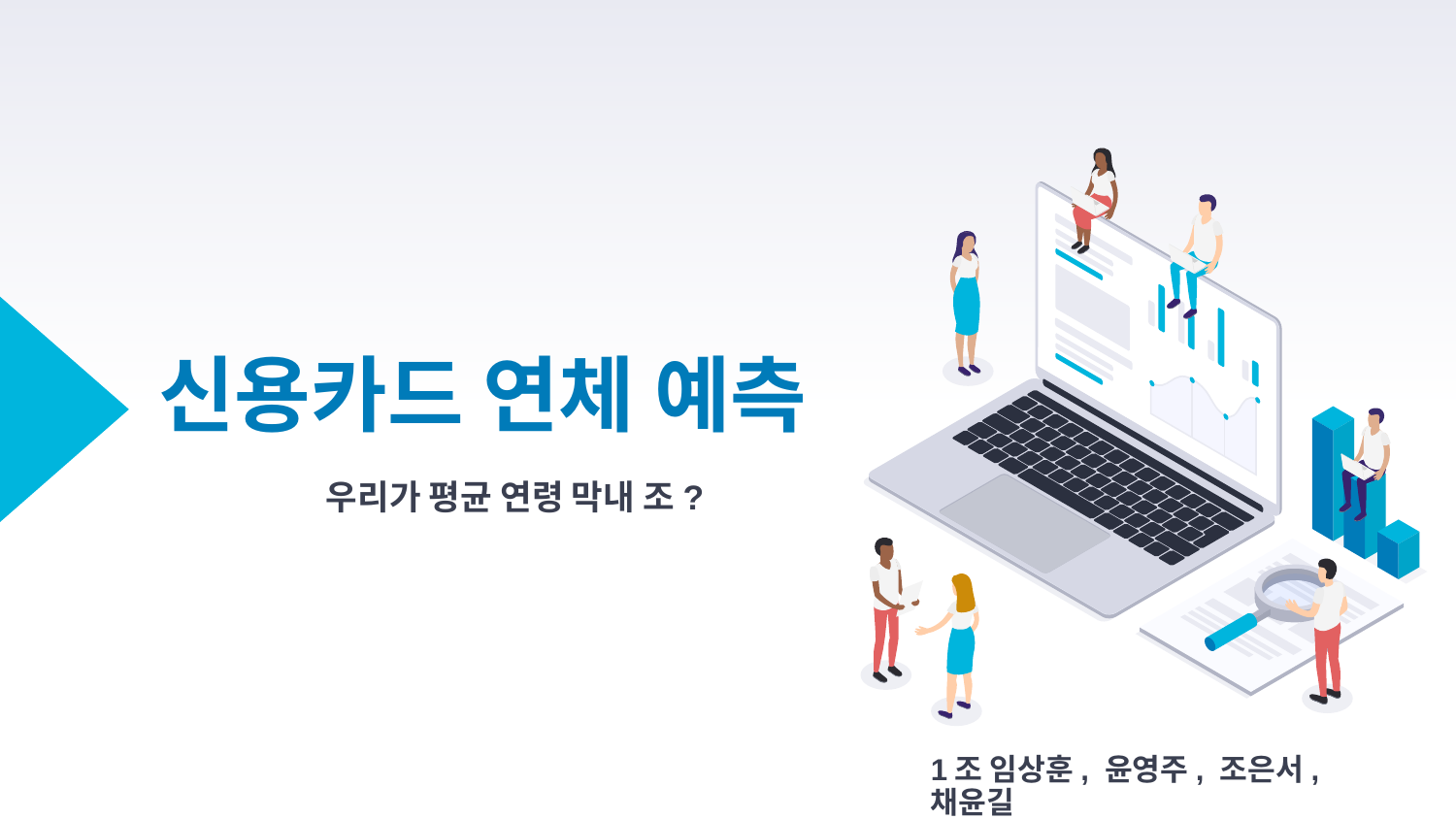

# 신용카드 연체 예측
 우리가 평균 연령 막내 조?
1조 임상훈, 윤영주, 조은서, 채윤길